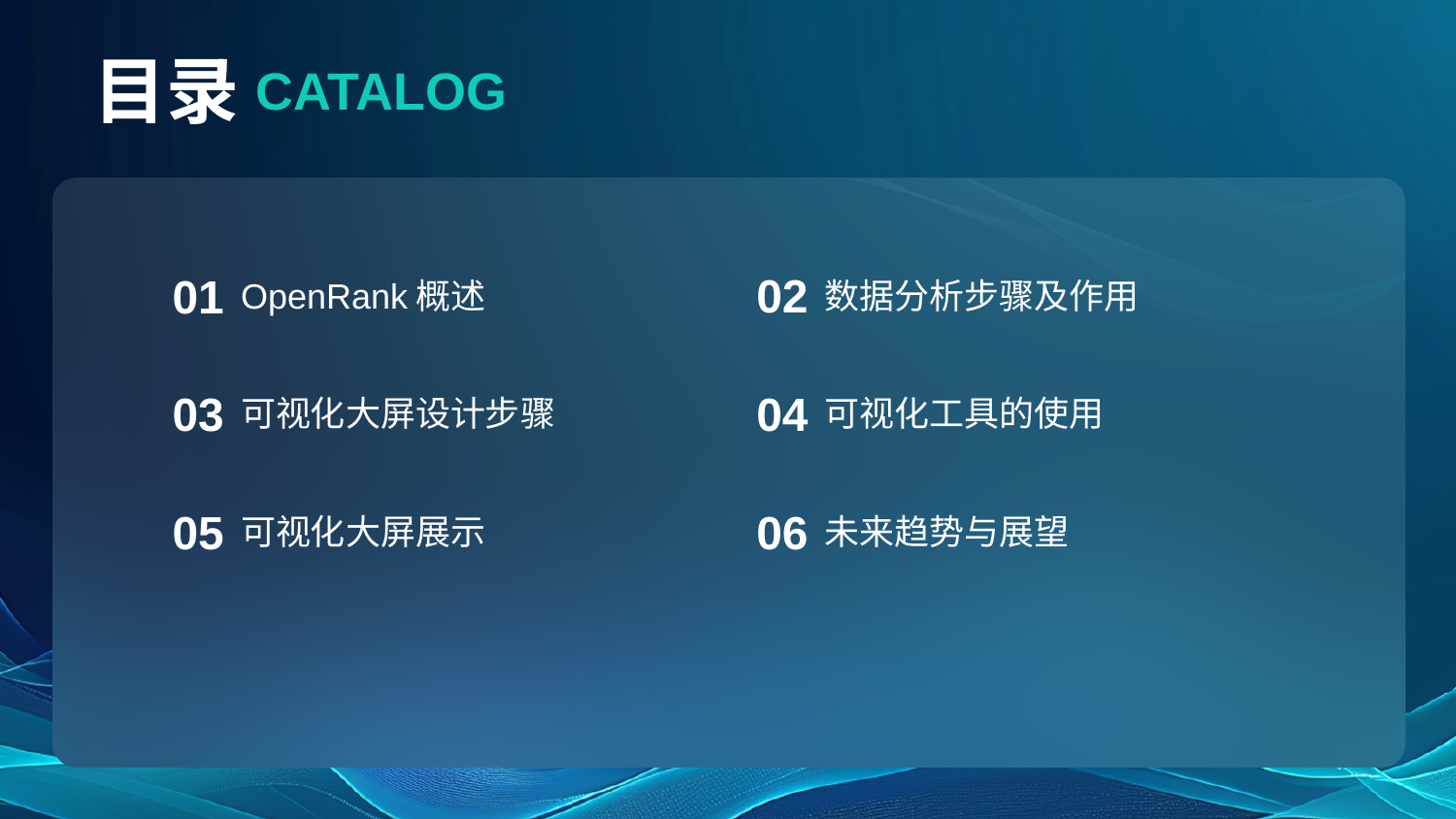

目录
CATALOG
02
01
数据分析步骤及作用
OpenRank概述
03
04
可视化大屏设计步骤
可视化工具的使用
05
06
可视化大屏展示
未来趋势与展望